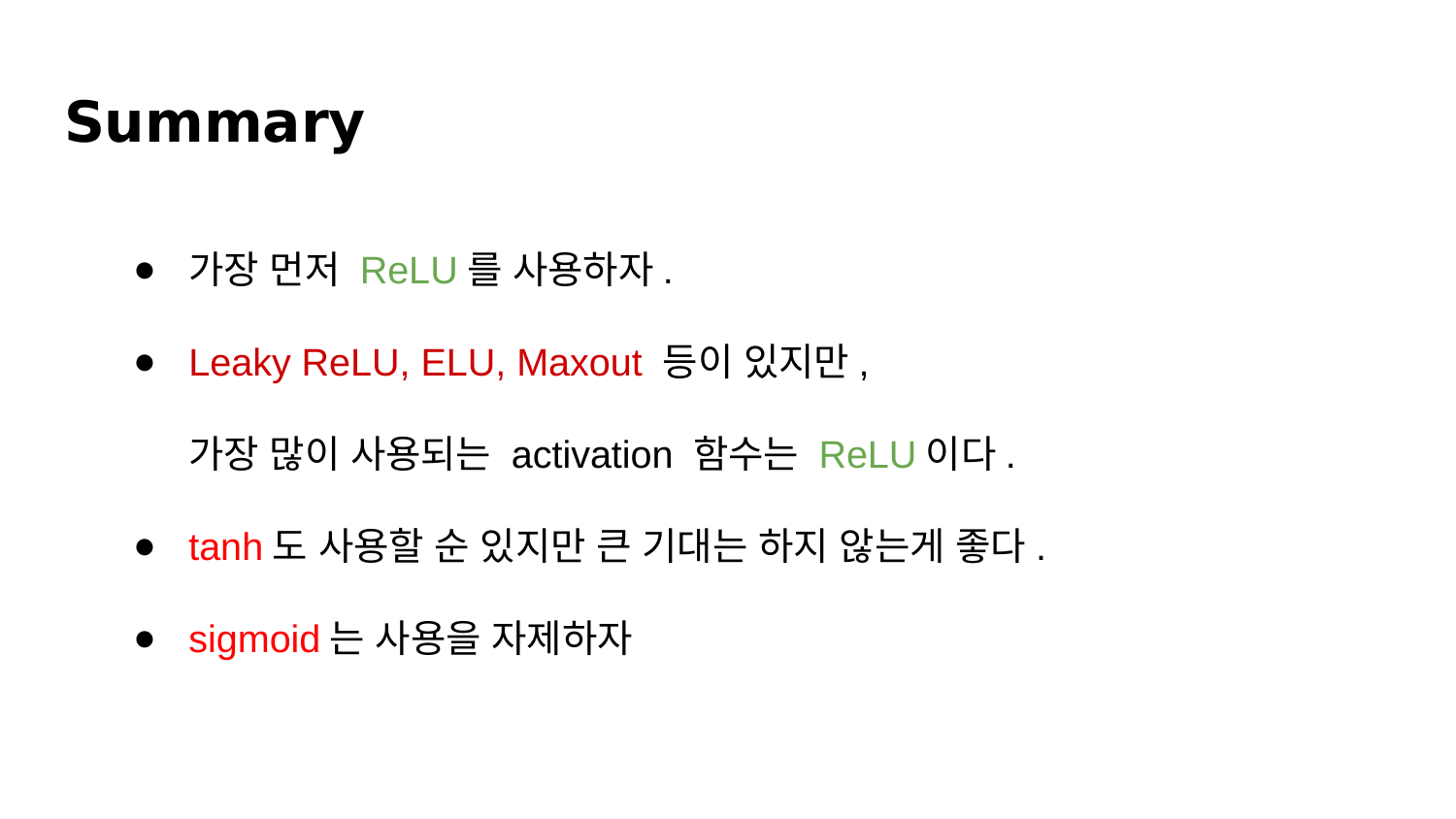

# Summary
가장 먼저 ReLU를 사용하자.
Leaky ReLU, ELU, Maxout 등이 있지만,
가장 많이 사용되는 activation 함수는 ReLU이다.
tanh도 사용할 순 있지만 큰 기대는 하지 않는게 좋다.
sigmoid는 사용을 자제하자